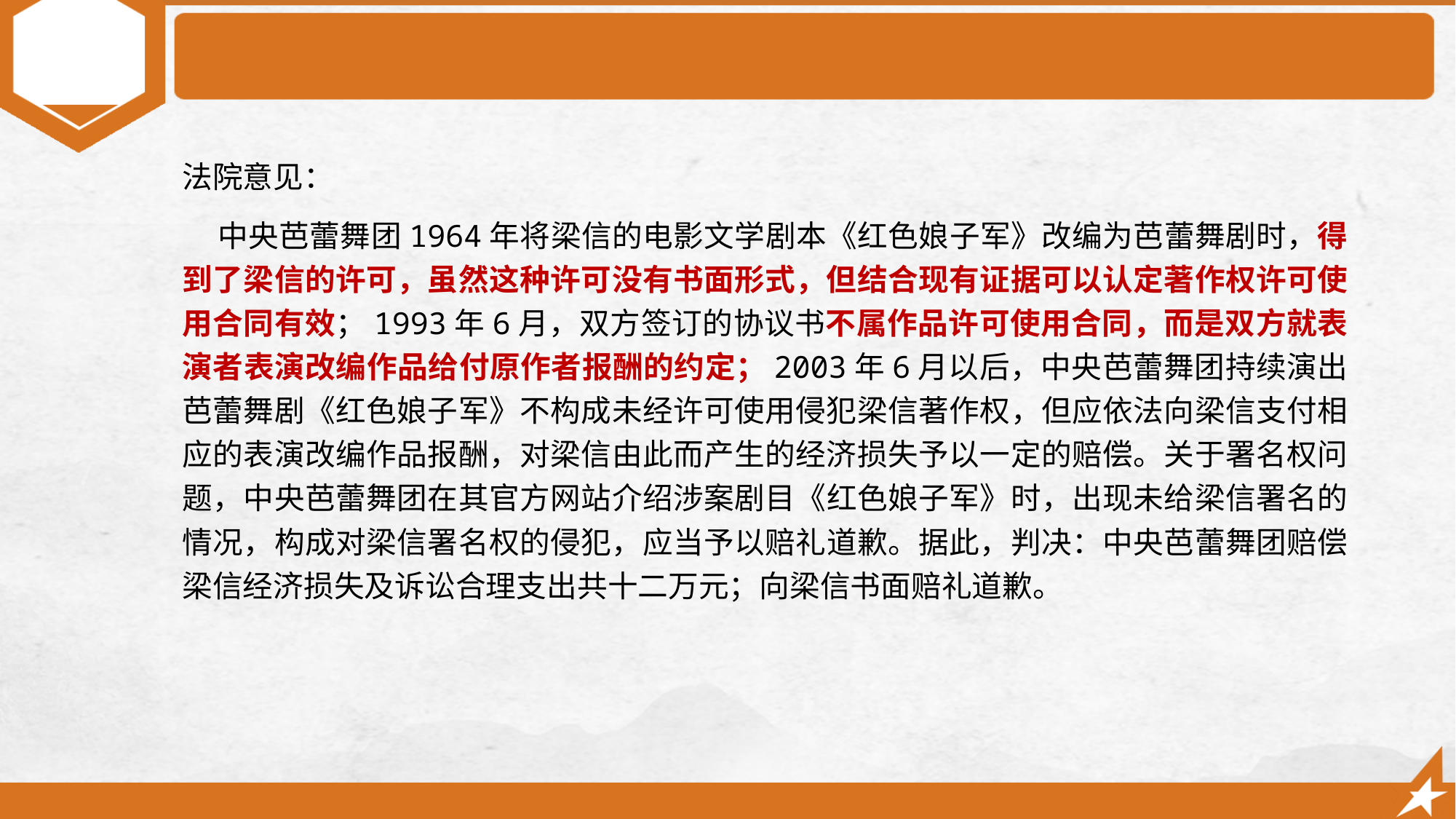

法院意见：
    中央芭蕾舞团1964年将梁信的电影文学剧本《红色娘子军》改编为芭蕾舞剧时，得到了梁信的许可，虽然这种许可没有书面形式，但结合现有证据可以认定著作权许可使用合同有效；1993年6月，双方签订的协议书不属作品许可使用合同，而是双方就表演者表演改编作品给付原作者报酬的约定；2003年6月以后，中央芭蕾舞团持续演出芭蕾舞剧《红色娘子军》不构成未经许可使用侵犯梁信著作权，但应依法向梁信支付相应的表演改编作品报酬，对梁信由此而产生的经济损失予以一定的赔偿。关于署名权问题，中央芭蕾舞团在其官方网站介绍涉案剧目《红色娘子军》时，出现未给梁信署名的情况，构成对梁信署名权的侵犯，应当予以赔礼道歉。据此，判决：中央芭蕾舞团赔偿梁信经济损失及诉讼合理支出共十二万元；向梁信书面赔礼道歉。